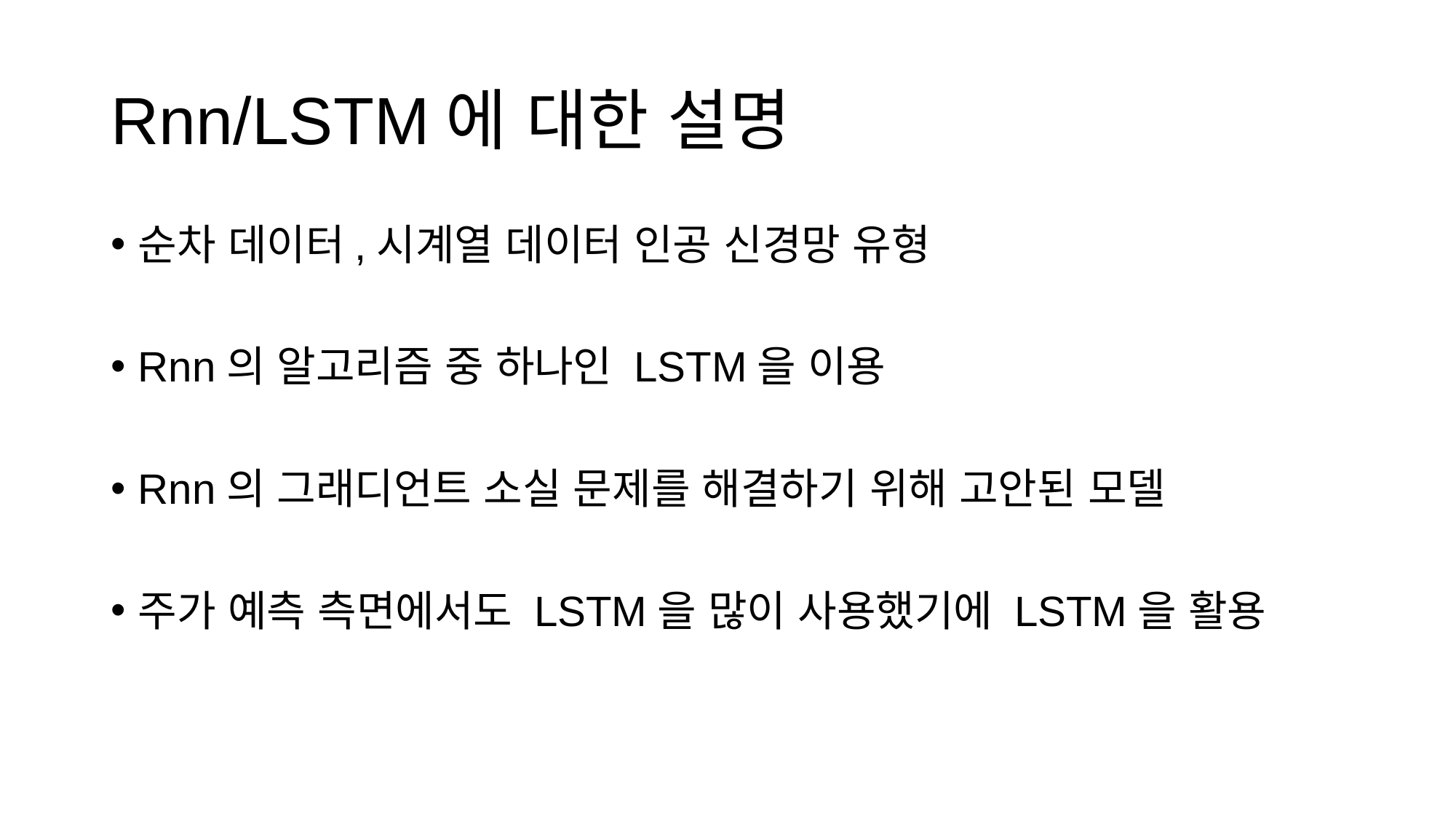

# Rnn/LSTM에 대한 설명
순차 데이터,시계열 데이터 인공 신경망 유형

Rnn의 알고리즘 중 하나인 LSTM을 이용

Rnn의 그래디언트 소실 문제를 해결하기 위해 고안된 모델

주가 예측 측면에서도 LSTM을 많이 사용했기에 LSTM을 활용